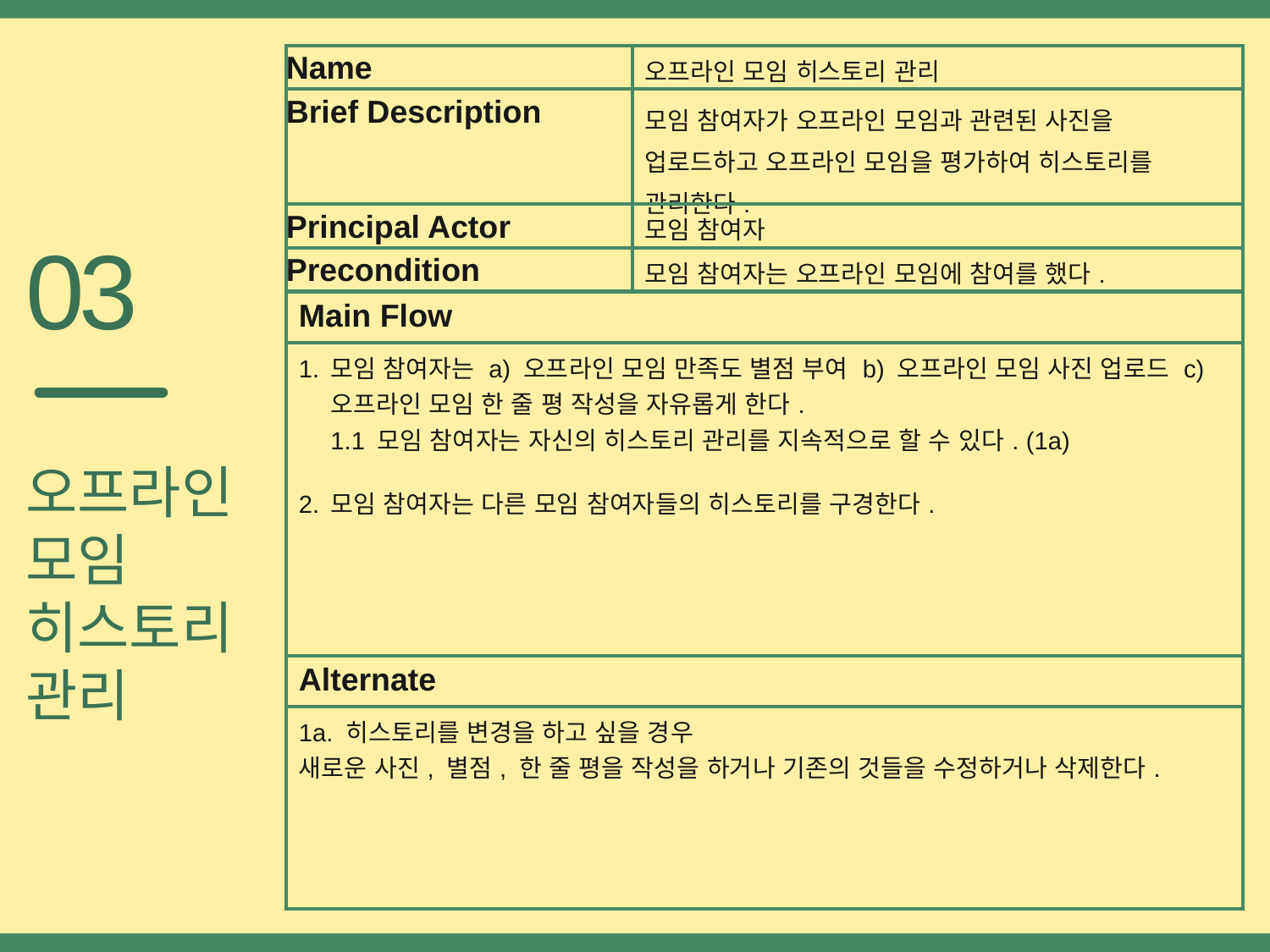

| Name | 오프라인 모임 히스토리 관리 |
| --- | --- |
| Brief Description | 모임 참여자가 오프라인 모임과 관련된 사진을 업로드하고 오프라인 모임을 평가하여 히스토리를 관리한다. |
| Principal Actor | 모임 참여자 |
| Precondition | 모임 참여자는 오프라인 모임에 참여를 했다. |
| Main Flow |  |
| 모임 참여자는 a) 오프라인 모임 만족도 별점 부여 b) 오프라인 모임 사진 업로드 c) 오프라인 모임 한 줄 평 작성을 자유롭게 한다. 1.1 모임 참여자는 자신의 히스토리 관리를 지속적으로 할 수 있다. (1a) 모임 참여자는 다른 모임 참여자들의 히스토리를 구경한다. |  |
| Alternate |  |
| 1a. 히스토리를 변경을 하고 싶을 경우 새로운 사진, 별점, 한 줄 평을 작성을 하거나 기존의 것들을 수정하거나 삭제한다. |  |
03
오프라인
모임
히스토리
관리